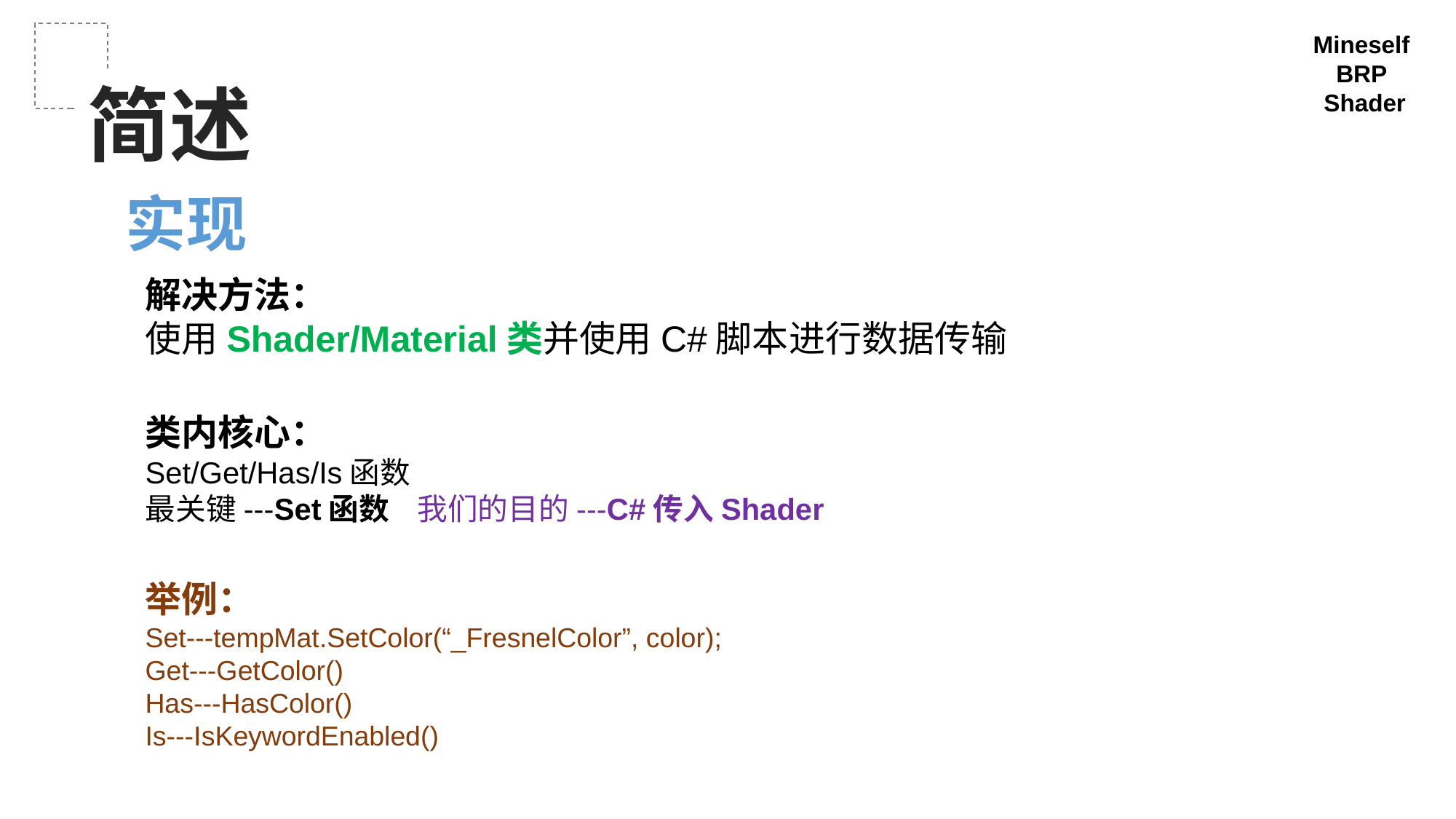

Mineself
BRP
Shader

简述
实现
解决方法：
使用Shader/Material类并使用C#脚本进行数据传输
类内核心：
Set/Get/Has/Is函数
最关键---Set函数    我们的目的---C#传入Shader
举例：
Set---tempMat.SetColor(“_FresnelColor”, color);
Get---GetColor()
Has---HasColor()
Is---IsKeywordEnabled()